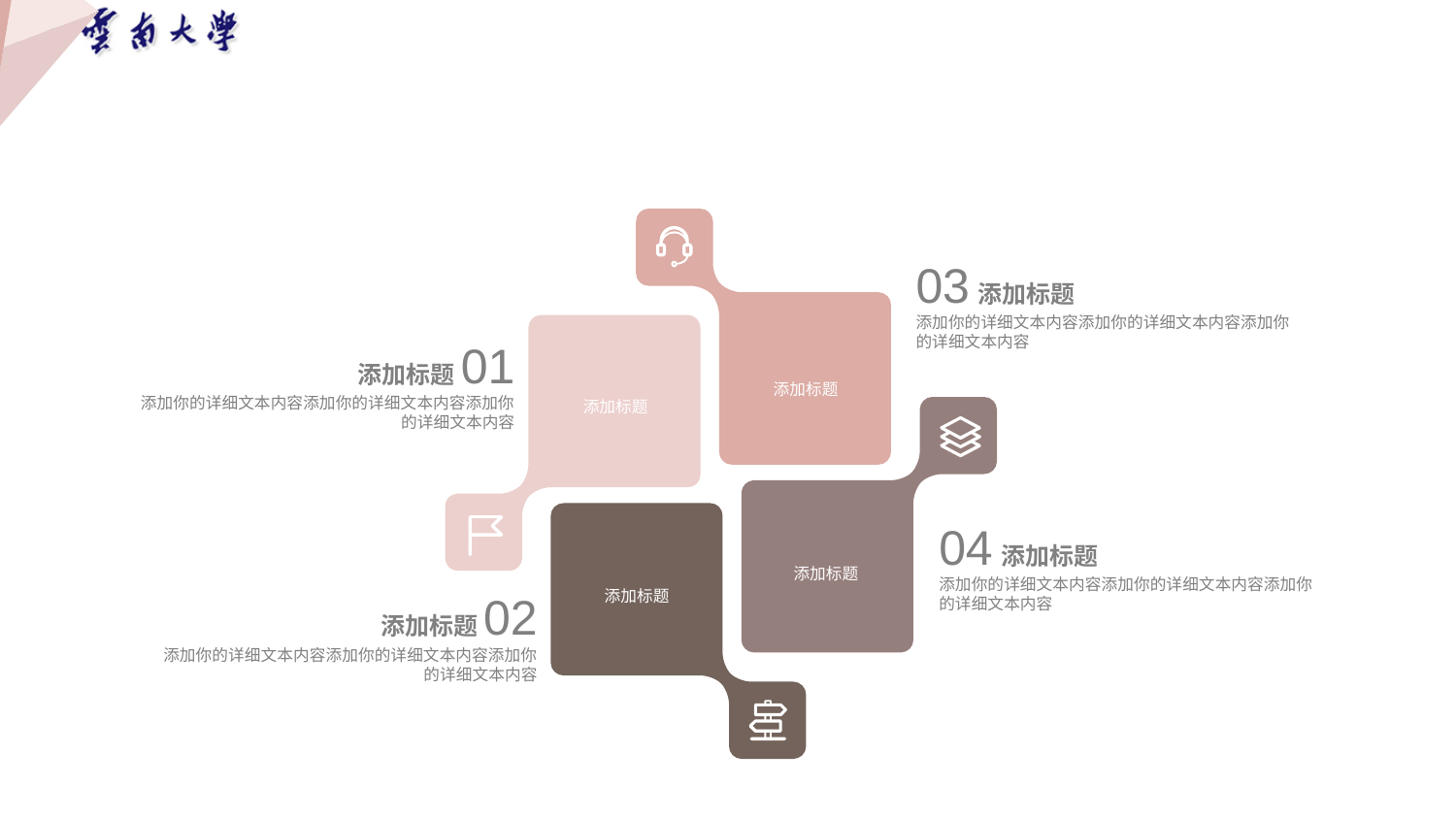

03 添加标题
添加你的详细文本内容添加你的详细文本内容添加你的详细文本内容

添加标题01
添加你的详细文本内容添加你的详细文本内容添加你的详细文本内容
添加标题

添加标题

04 添加标题
添加你的详细文本内容添加你的详细文本内容添加你的详细文本内容
添加标题
添加标题
添加标题02
添加你的详细文本内容添加你的详细文本内容添加你的详细文本内容